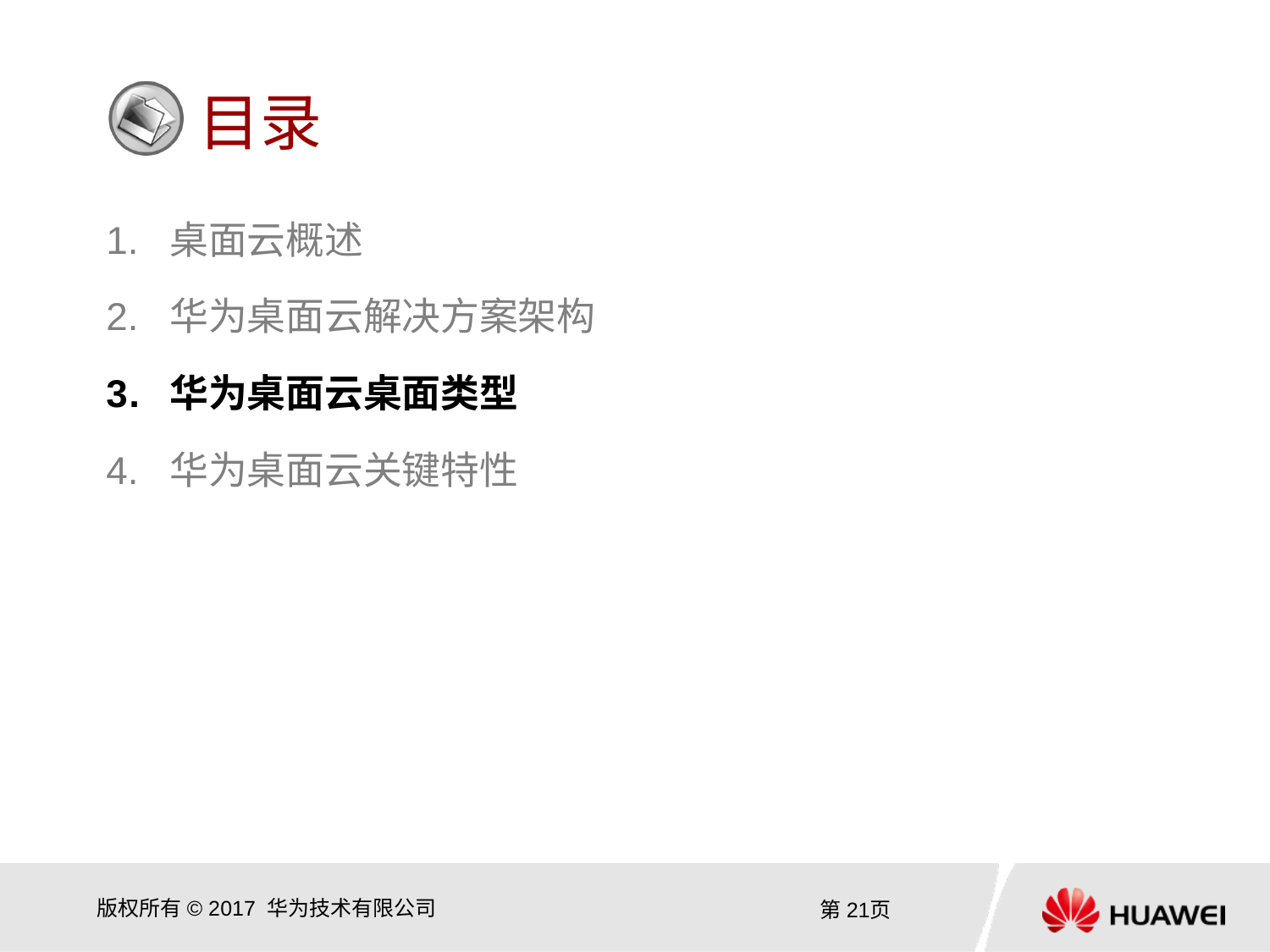

桌面云概述
华为桌面云解决方案架构
华为桌面云桌面类型
华为桌面云关键特性